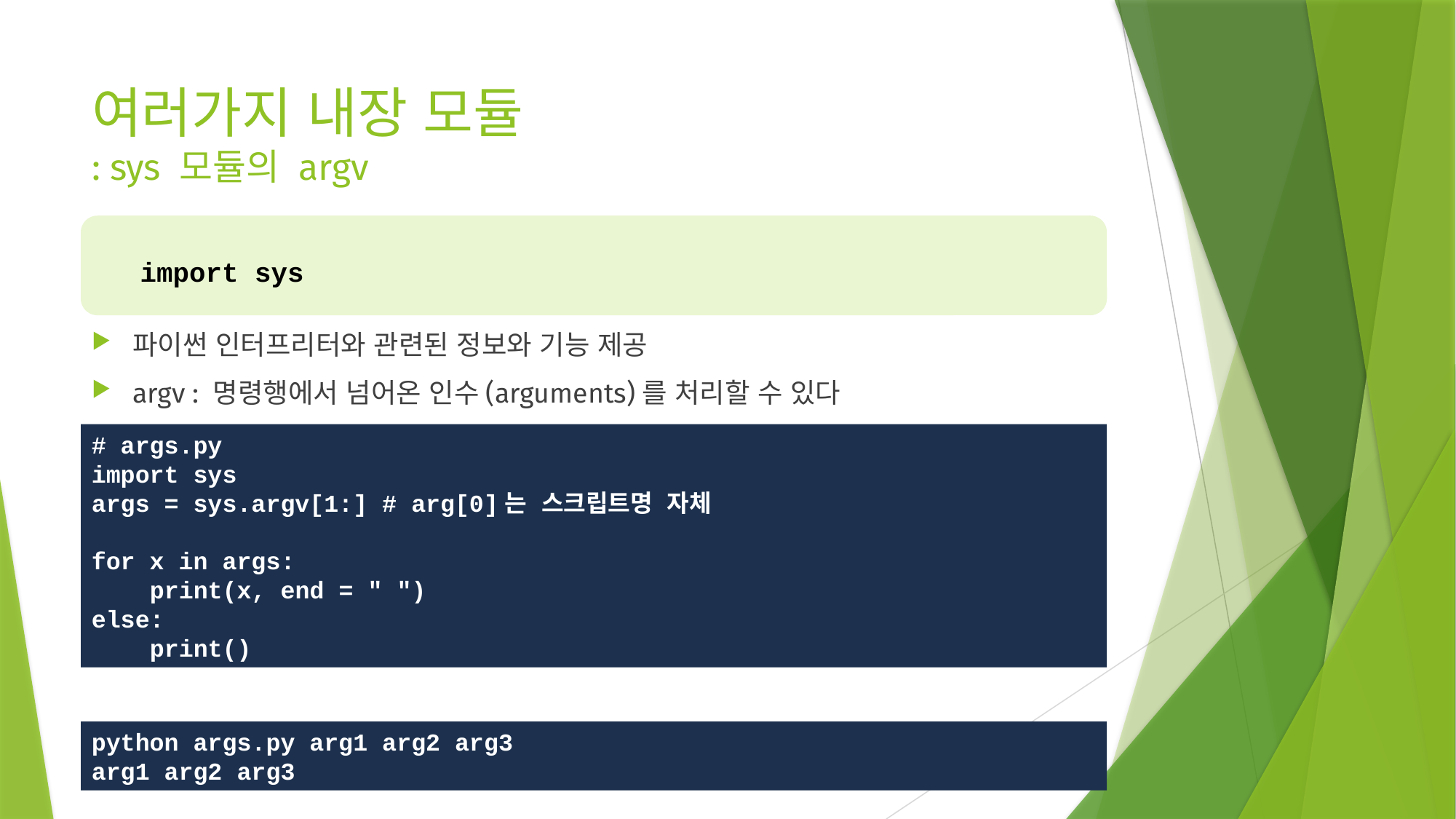

# 여러가지 내장 모듈 : sys 모듈의 argv

import sys

파이썬 인터프리터와 관련된 정보와 기능 제공
argv : 명령행에서 넘어온 인수(arguments)를 처리할 수 있다

# args.py
import sys
args = sys.argv[1:] # arg[0]는 스크립트명 자체
for x in args:
    print(x, end = " ")
else:
    print()
python args.py arg1 arg2 arg3
arg1 arg2 arg3